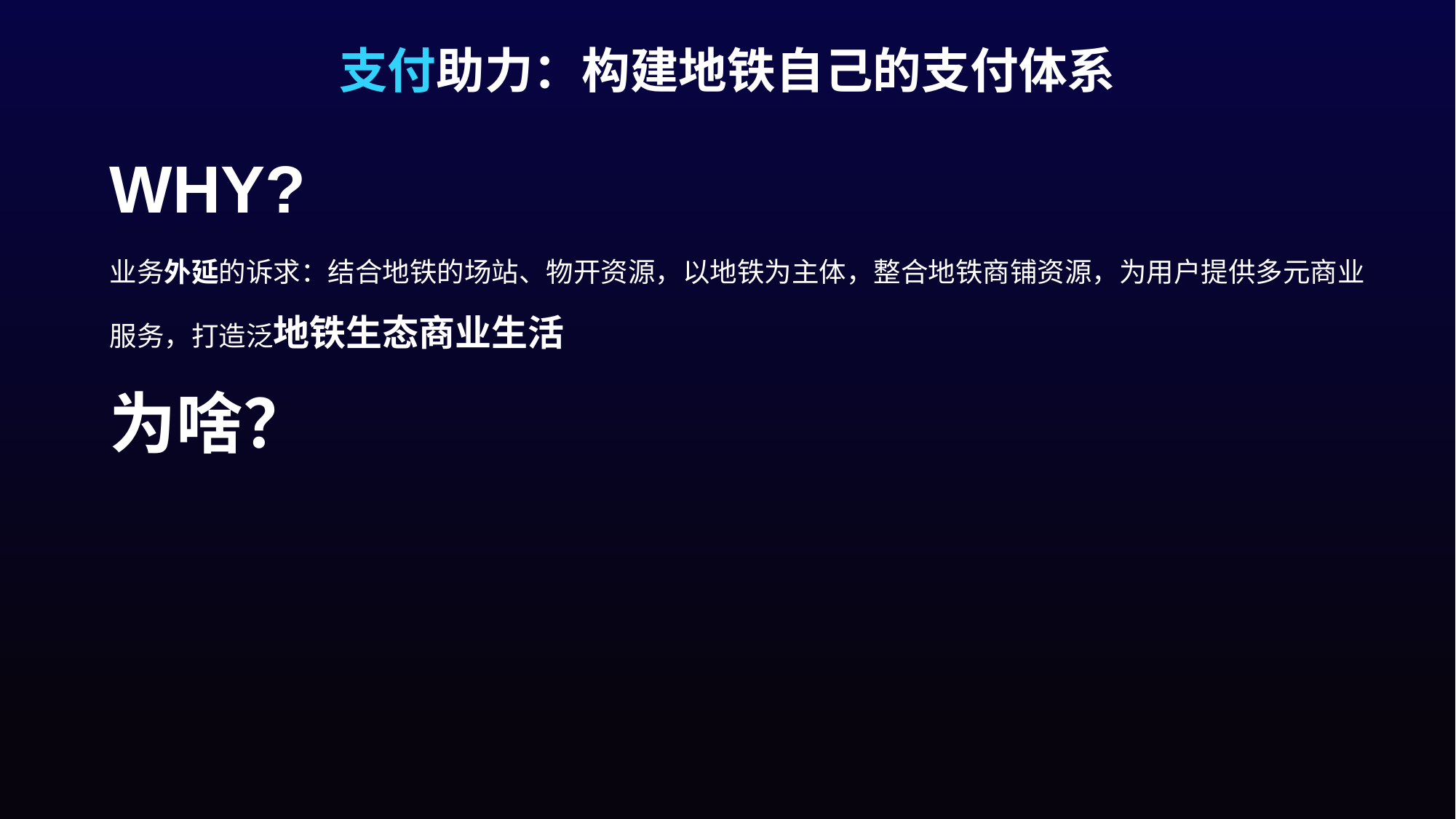

支付助力：构建地铁自己的支付体系
WHY?
业务外延的诉求：结合地铁的场站、物开资源，以地铁为主体，整合地铁商铺资源，为用户提供多元商业服务，打造泛地铁生态商业生活
为啥？